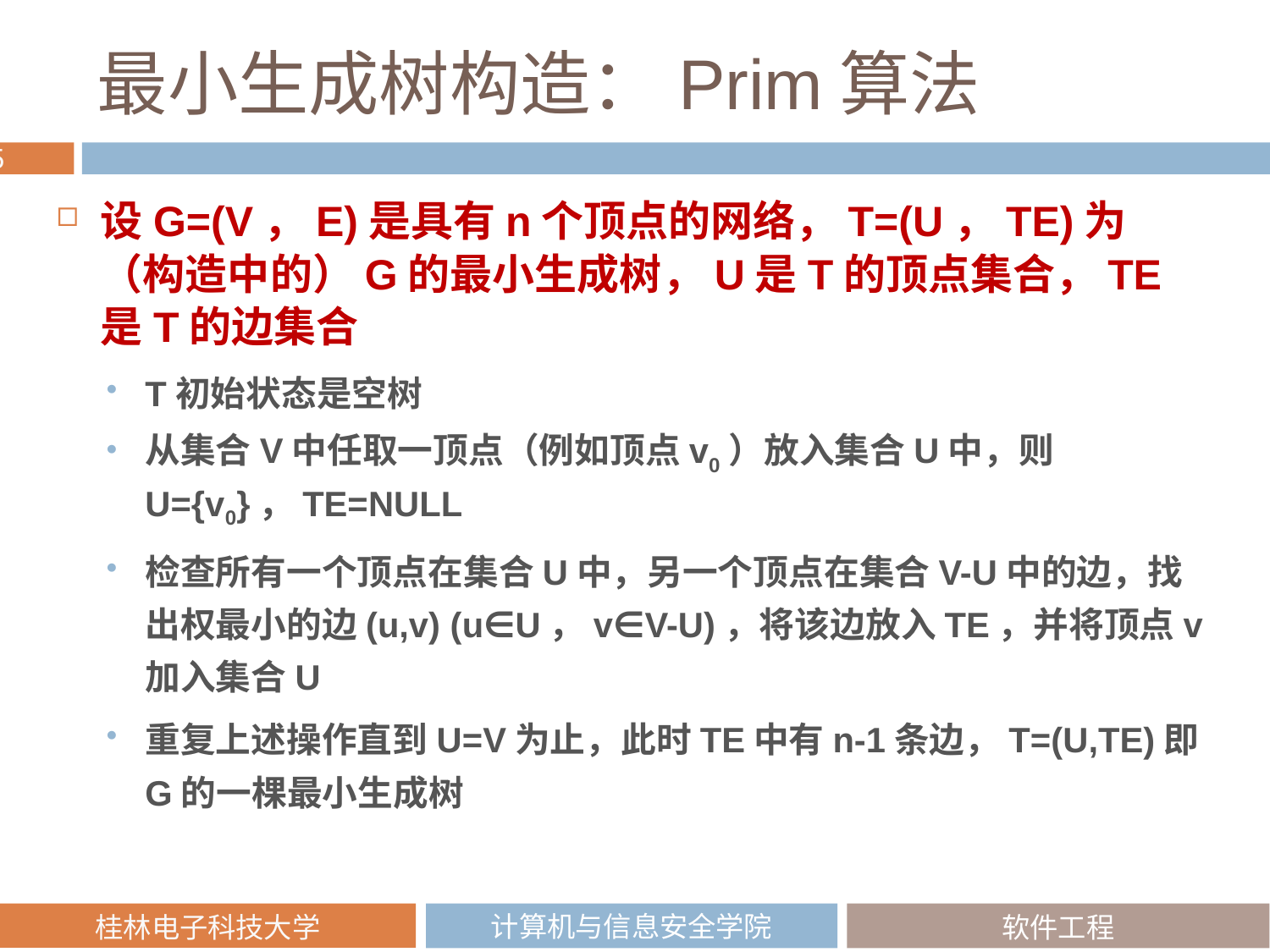

# 最小生成树构造：Prim算法
设G=(V，E)是具有n个顶点的网络，T=(U，TE)为（构造中的）G的最小生成树，U是T的顶点集合，TE是T的边集合
T初始状态是空树
从集合V中任取一顶点（例如顶点v0）放入集合U中，则U={v0}，TE=NULL
检查所有一个顶点在集合U中，另一个顶点在集合V-U中的边，找出权最小的边(u,v) (u∈U，v∈V-U)，将该边放入TE，并将顶点v加入集合U
重复上述操作直到U=V为止，此时TE中有n-1条边，T=(U,TE)即G的一棵最小生成树